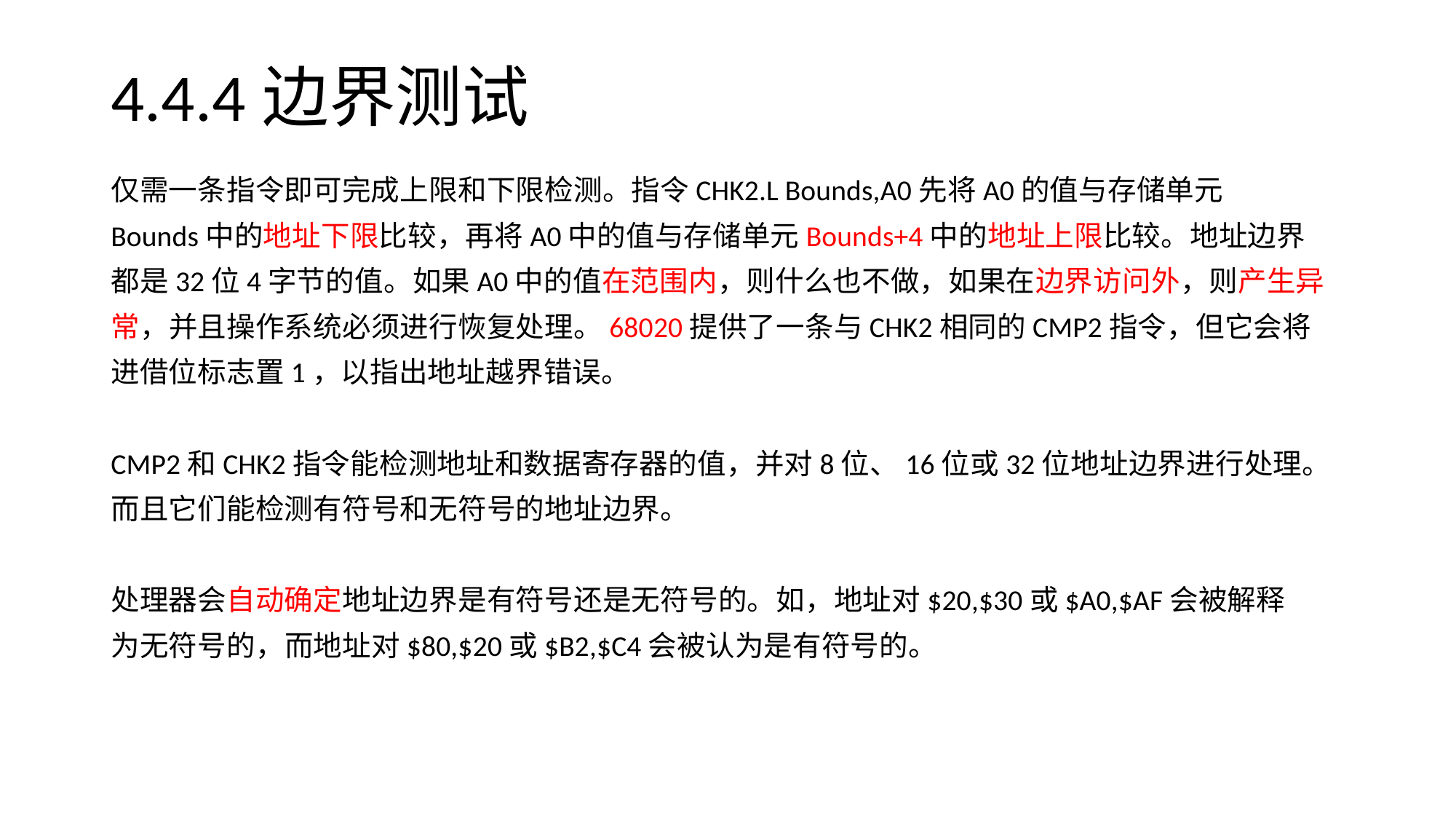

# 4.4.4边界测试
仅需一条指令即可完成上限和下限检测。指令CHK2.L Bounds,A0先将A0的值与存储单元
Bounds中的地址下限比较，再将A0中的值与存储单元Bounds+4中的地址上限比较。地址边界
都是32位4字节的值。如果A0中的值在范围内，则什么也不做，如果在边界访问外，则产生异
常，并且操作系统必须进行恢复处理。68020提供了一条与CHK2相同的CMP2指令，但它会将
进借位标志置1，以指出地址越界错误。

CMP2和CHK2指令能检测地址和数据寄存器的值，并对8位、16位或32位地址边界进行处理。
而且它们能检测有符号和无符号的地址边界。

处理器会自动确定地址边界是有符号还是无符号的。如，地址对$20,$30或$A0,$AF会被解释
为无符号的，而地址对$80,$20或$B2,$C4会被认为是有符号的。